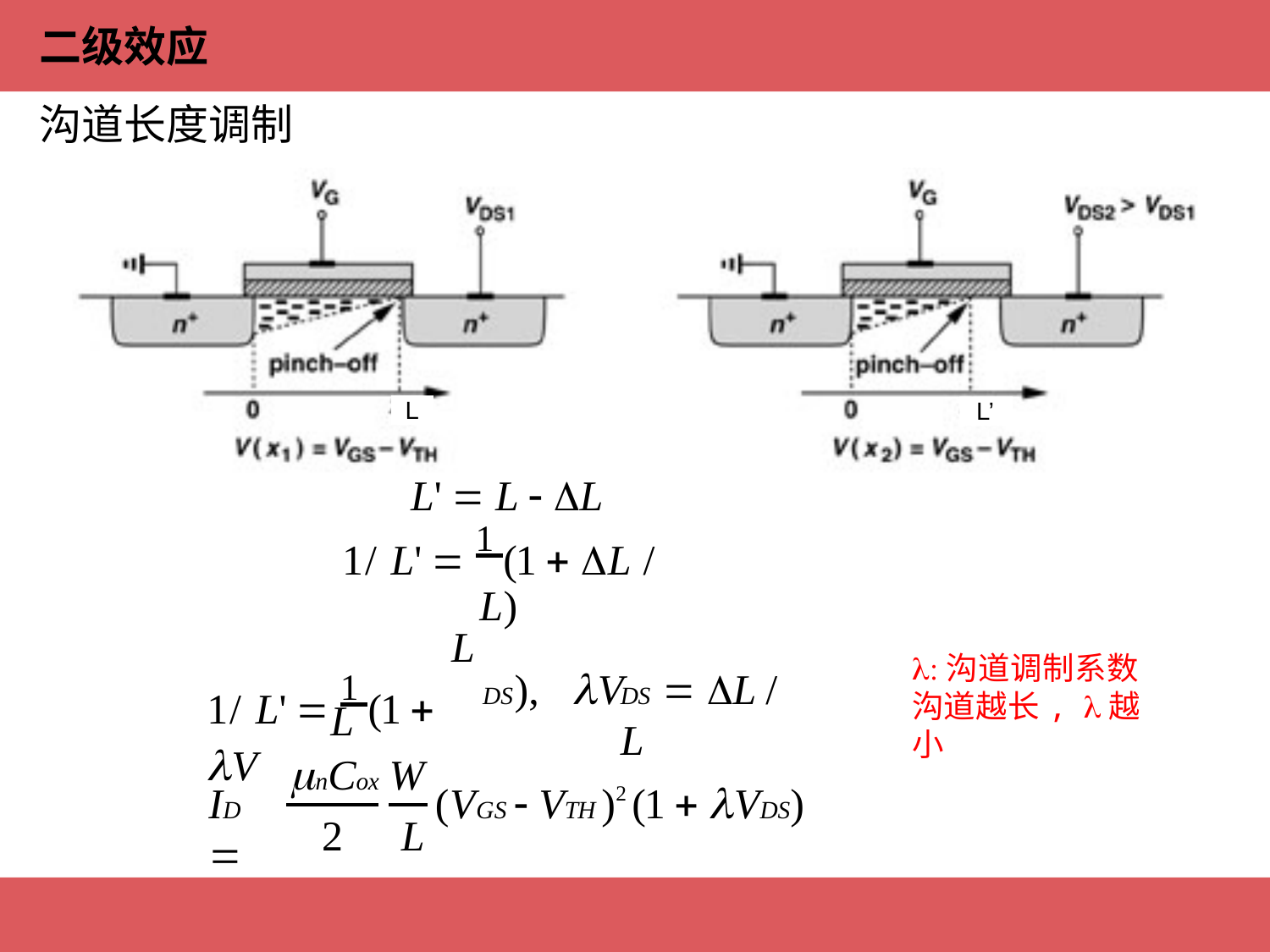

二级效应
沟道长度调制

L

L’

L' = L − ΔL
1/ L' = 1 (1 + ΔL / L)
L
λ:沟道调制系数
沟道越长, λ越小
1/ L' = 1 (1 + λV
DS),	λV
DS  = ΔL / L
L
μnCox W
(VGS − VTH )2 (1 + λVDS)
ID =

2	L